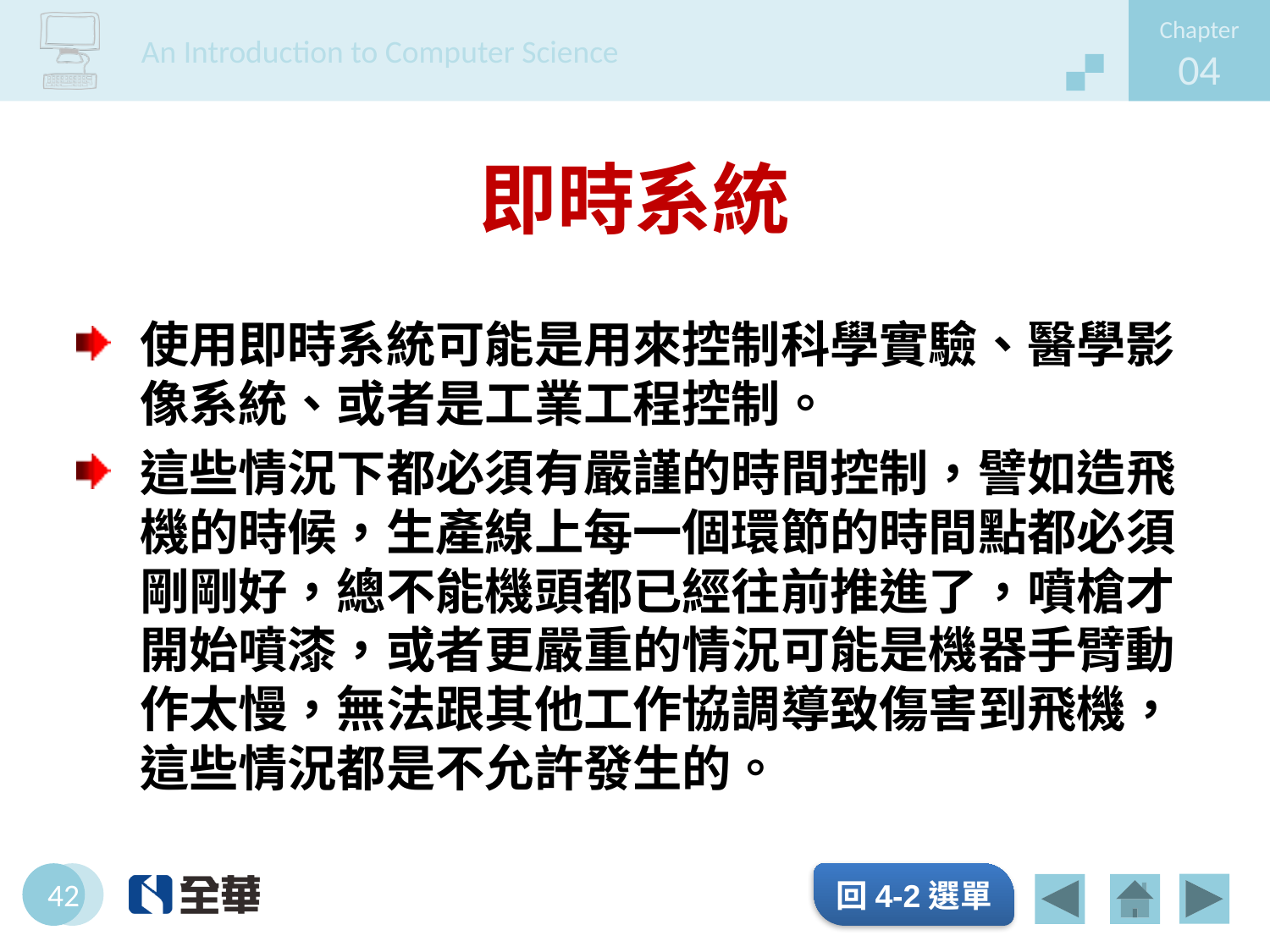

# 即時系統
使用即時系統可能是用來控制科學實驗、醫學影像系統、或者是工業工程控制。
這些情況下都必須有嚴謹的時間控制，譬如造飛機的時候，生產線上每一個環節的時間點都必須剛剛好，總不能機頭都已經往前推進了，噴槍才開始噴漆，或者更嚴重的情況可能是機器手臂動作太慢，無法跟其他工作協調導致傷害到飛機，這些情況都是不允許發生的。
回4-2選單